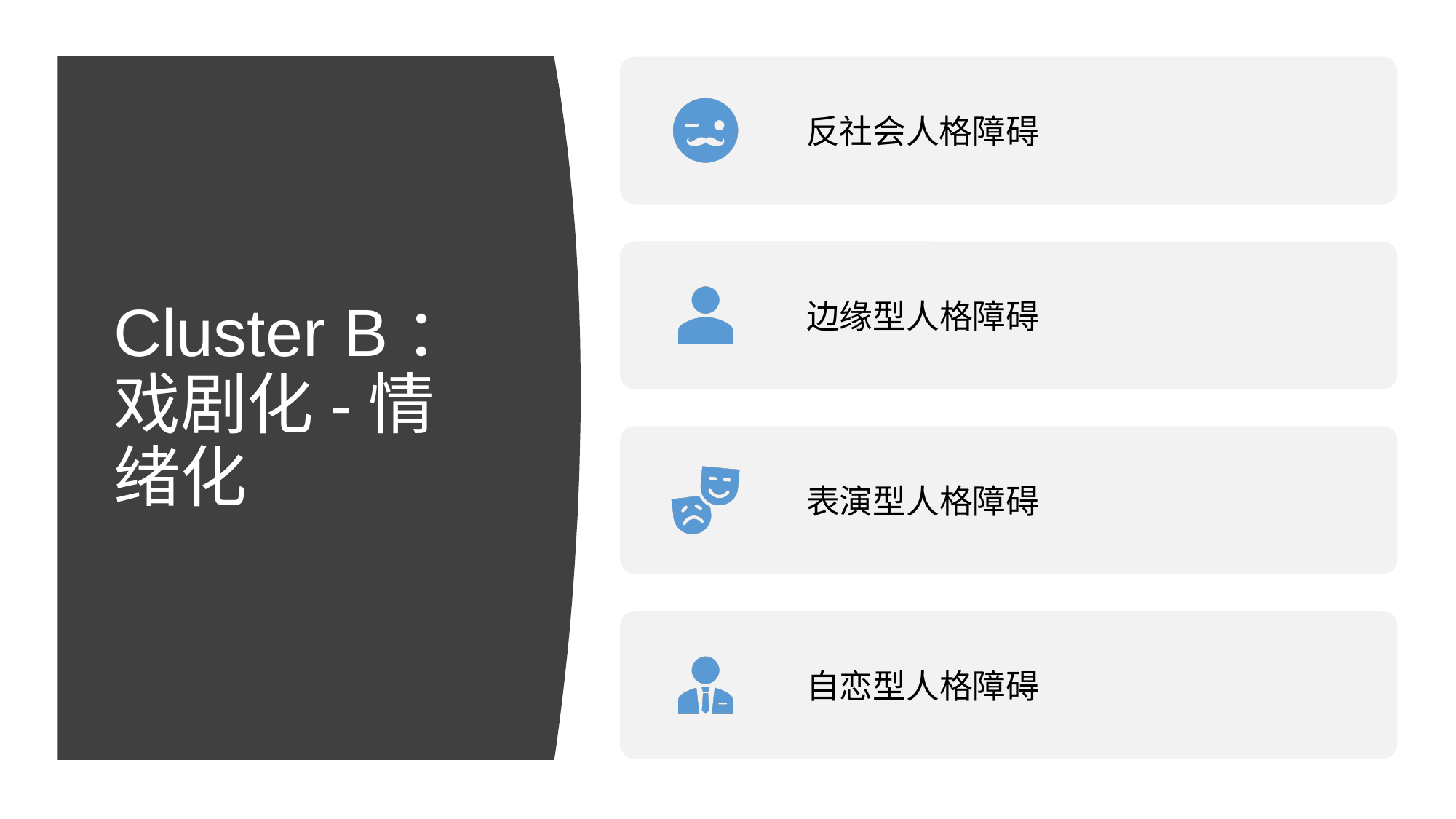

反社会人格障碍
边缘型人格障碍
表演型人格障碍
自恋型人格障碍

# Cluster B： 戏剧化-情绪化